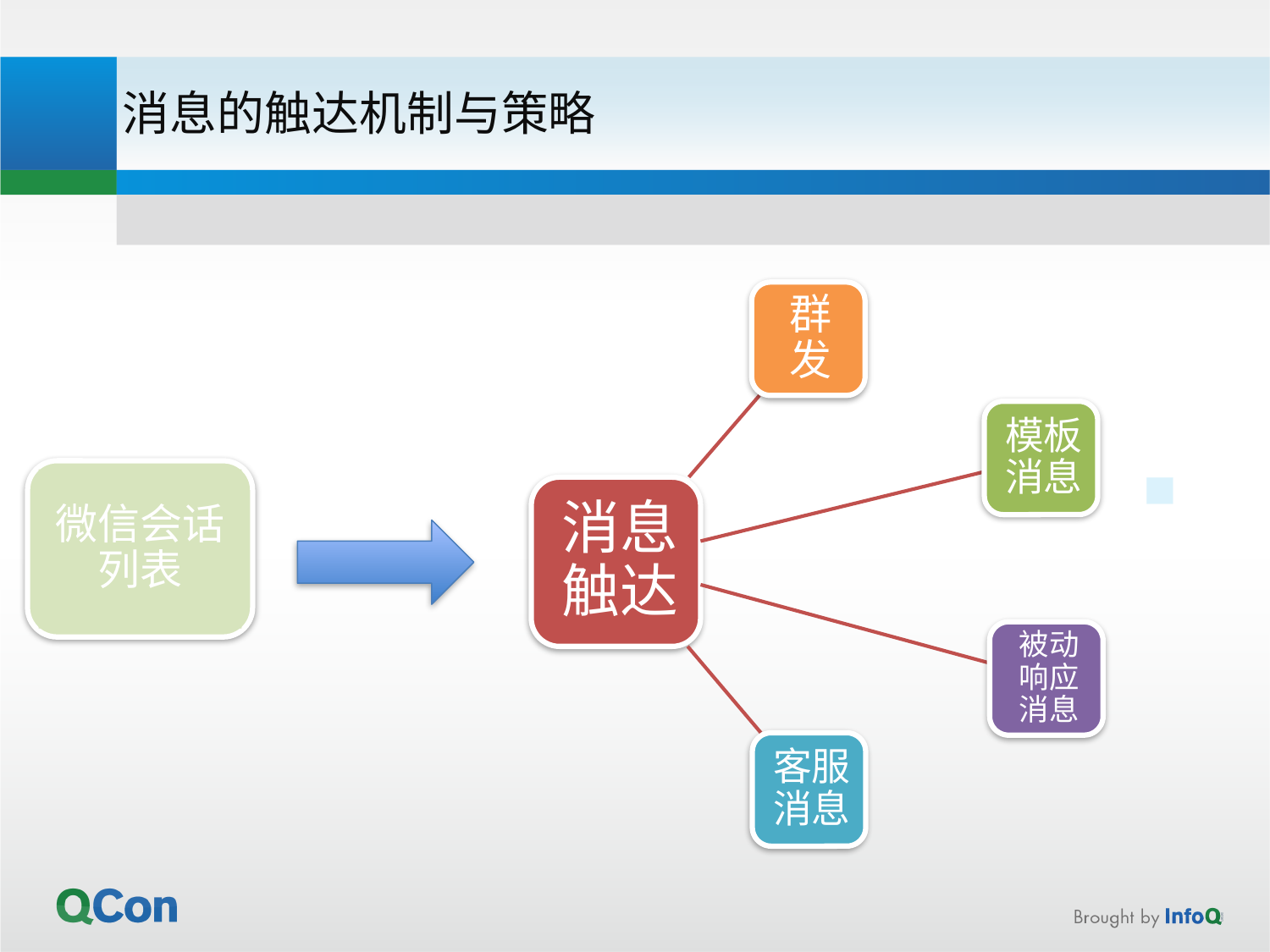

消息的触达机制与策略
消息触达
模板消息
被动响应消息
客服消息
群发

微信会话列表